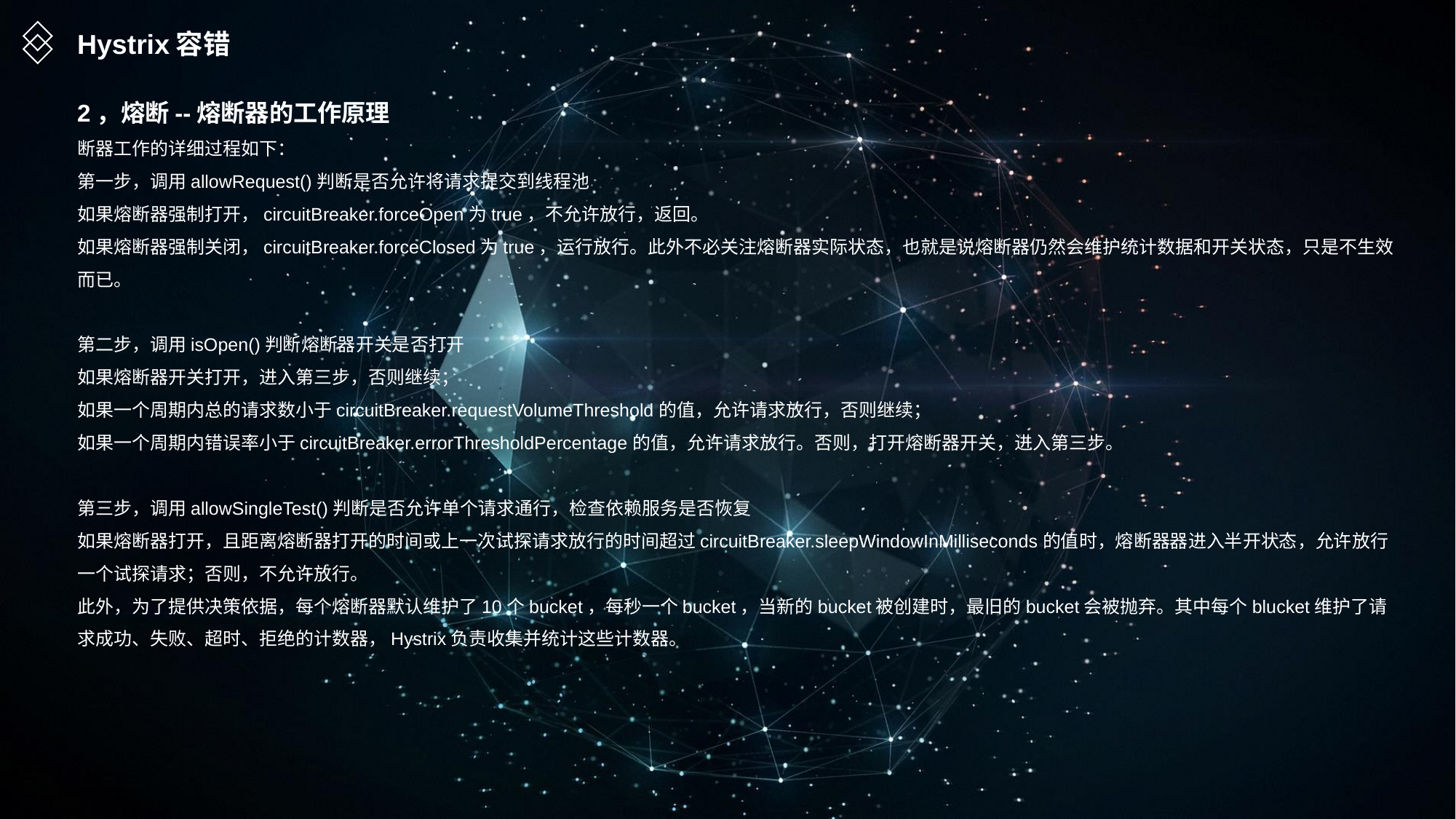

Hystrix容错
2，熔断--熔断器的工作原理
断器工作的详细过程如下：
第一步，调用allowRequest()判断是否允许将请求提交到线程池
如果熔断器强制打开，circuitBreaker.forceOpen为true，不允许放行，返回。
如果熔断器强制关闭，circuitBreaker.forceClosed为true，运行放行。此外不必关注熔断器实际状态，也就是说熔断器仍然会维护统计数据和开关状态，只是不生效而已。

第二步，调用isOpen()判断熔断器开关是否打开
如果熔断器开关打开，进入第三步，否则继续；
如果一个周期内总的请求数小于circuitBreaker.requestVolumeThreshold的值，允许请求放行，否则继续；
如果一个周期内错误率小于circuitBreaker.errorThresholdPercentage的值，允许请求放行。否则，打开熔断器开关，进入第三步。

第三步，调用allowSingleTest()判断是否允许单个请求通行，检查依赖服务是否恢复
如果熔断器打开，且距离熔断器打开的时间或上一次试探请求放行的时间超过circuitBreaker.sleepWindowInMilliseconds的值时，熔断器器进入半开状态，允许放行一个试探请求；否则，不允许放行。
此外，为了提供决策依据，每个熔断器默认维护了10个bucket，每秒一个bucket，当新的bucket被创建时，最旧的bucket会被抛弃。其中每个blucket维护了请求成功、失败、超时、拒绝的计数器，Hystrix负责收集并统计这些计数器。